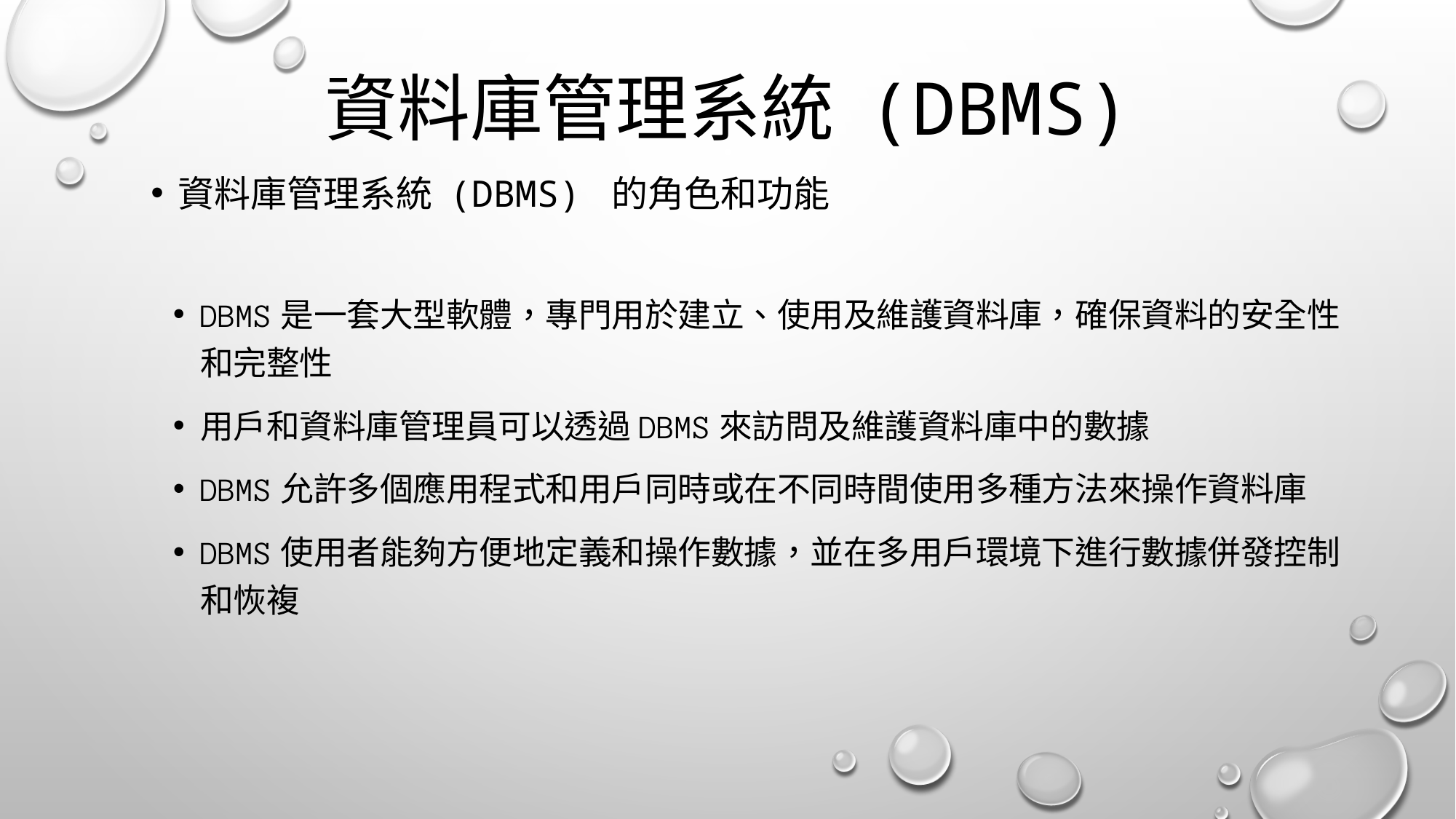

# 資料庫管理系統 (DBMS)
資料庫管理系統 (DBMS) 的角色和功能
DBMS是一套大型軟體，專門用於建立、使用及維護資料庫，確保資料的安全性和完整性
用戶和資料庫管理員可以透過DBMS來訪問及維護資料庫中的數據
DBMS允許多個應用程式和用戶同時或在不同時間使用多種方法來操作資料庫
DBMS使用者能夠方便地定義和操作數據，並在多用戶環境下進行數據併發控制和恢複